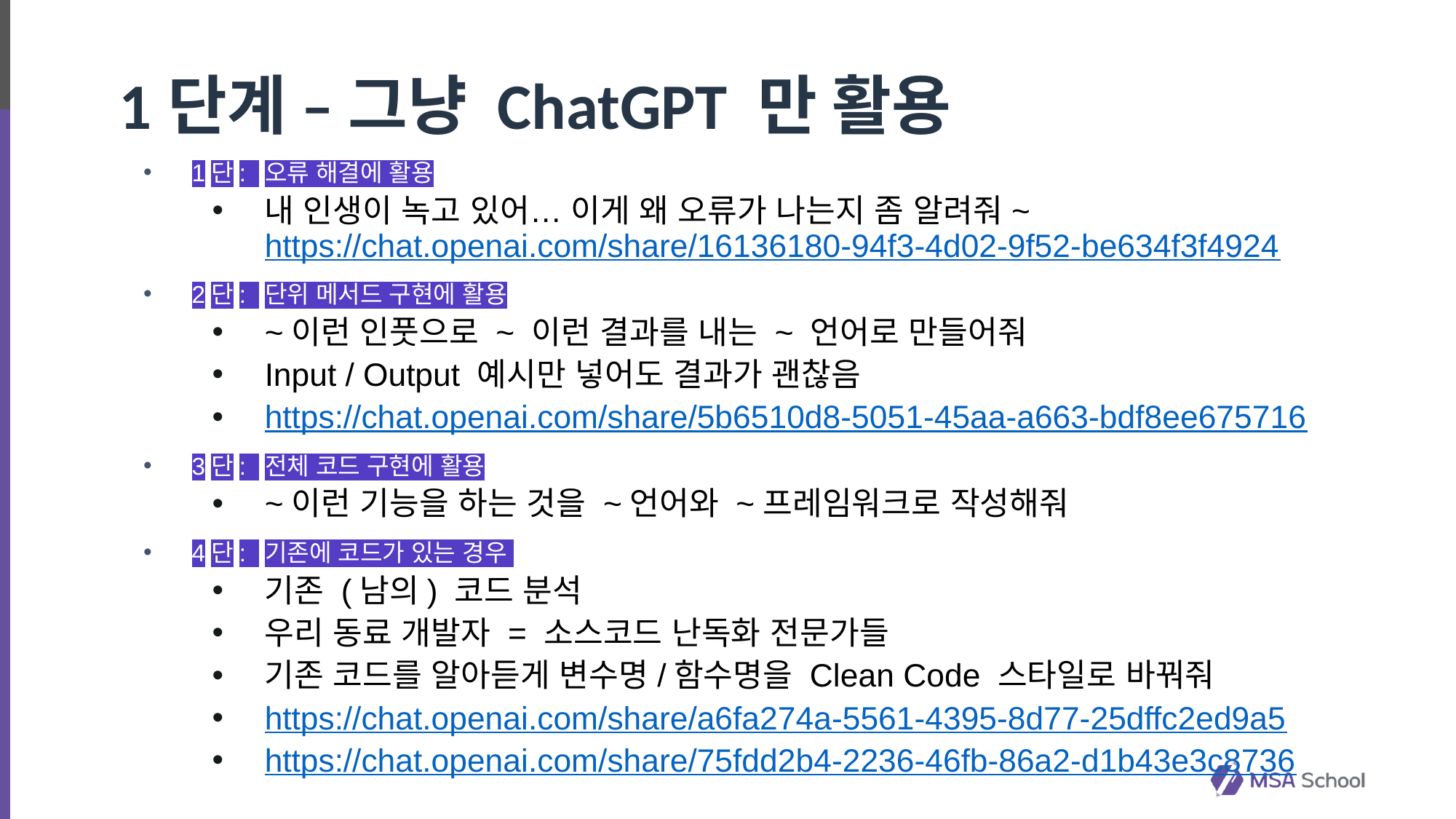

# 1단계 – 그냥 ChatGPT 만 활용
1단:  오류 해결에 활용
내 인생이 녹고 있어… 이게 왜 오류가 나는지 좀 알려줘~
https://chat.openai.com/share/16136180-94f3-4d02-9f52-be634f3f4924
2단:  단위 메서드 구현에 활용
~이런 인풋으로 ~ 이런 결과를 내는 ~ 언어로 만들어줘
Input / Output 예시만 넣어도 결과가 괜찮음
https://chat.openai.com/share/5b6510d8-5051-45aa-a663-bdf8ee675716
3단:  전체 코드 구현에 활용
~이런 기능을 하는 것을 ~언어와 ~프레임워크로 작성해줘
4단:  기존에 코드가 있는 경우
기존 (남의) 코드 분석
우리 동료 개발자 = 소스코드 난독화 전문가들
기존 코드를 알아듣게 변수명/함수명을 Clean Code 스타일로 바꿔줘
https://chat.openai.com/share/a6fa274a-5561-4395-8d77-25dffc2ed9a5
https://chat.openai.com/share/75fdd2b4-2236-46fb-86a2-d1b43e3c8736